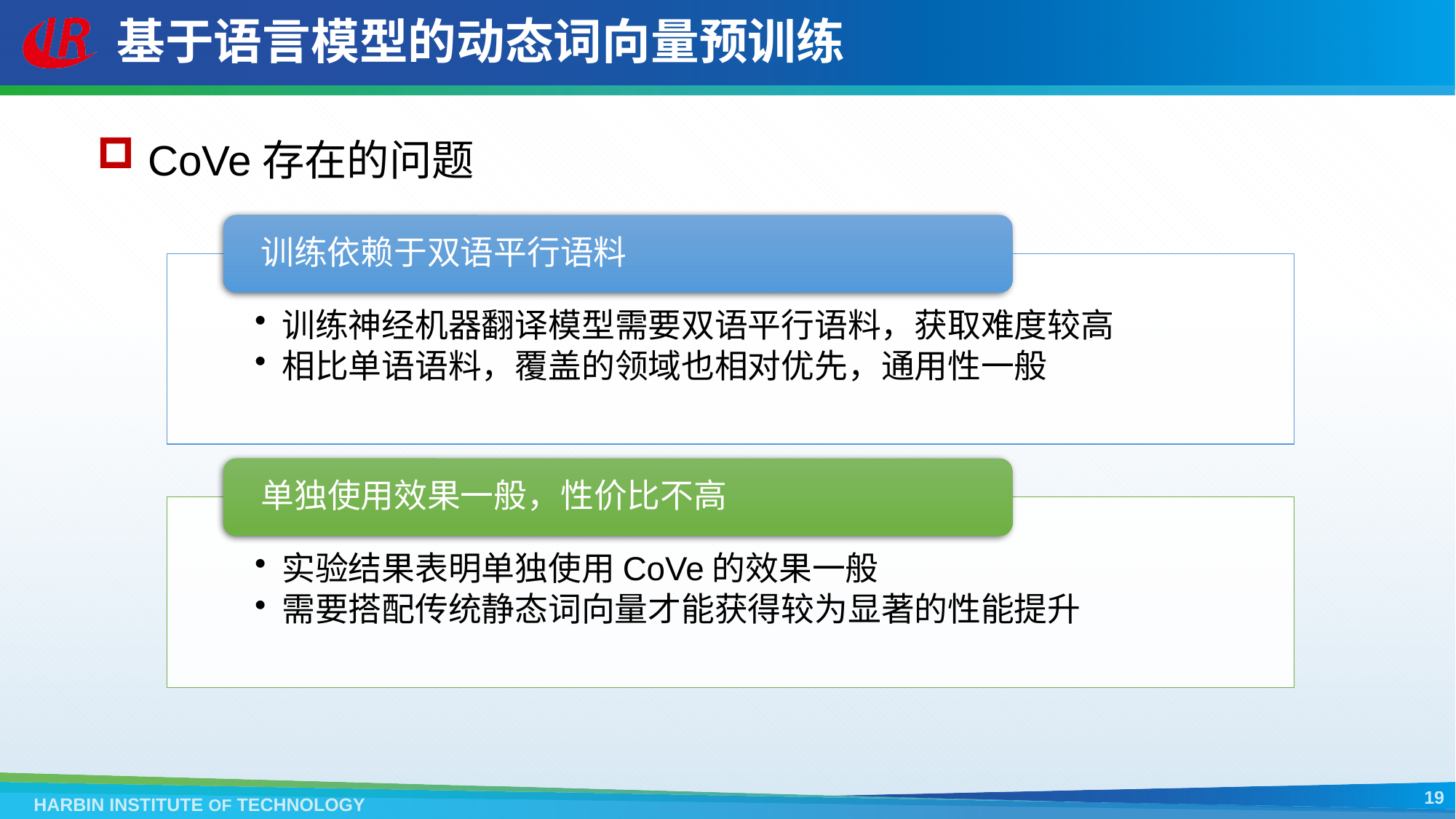

# 基于语言模型的动态词向量预训练
 CoVe存在的问题
训练神经机器翻译模型需要双语平行语料，获取难度较高
相比单语语料，覆盖的领域也相对优先，通用性一般
训练依赖于双语平行语料
实验结果表明单独使用CoVe的效果一般
需要搭配传统静态词向量才能获得较为显著的性能提升
单独使用效果一般，性价比不高
19
HARBIN INSTITUTE OF TECHNOLOGY